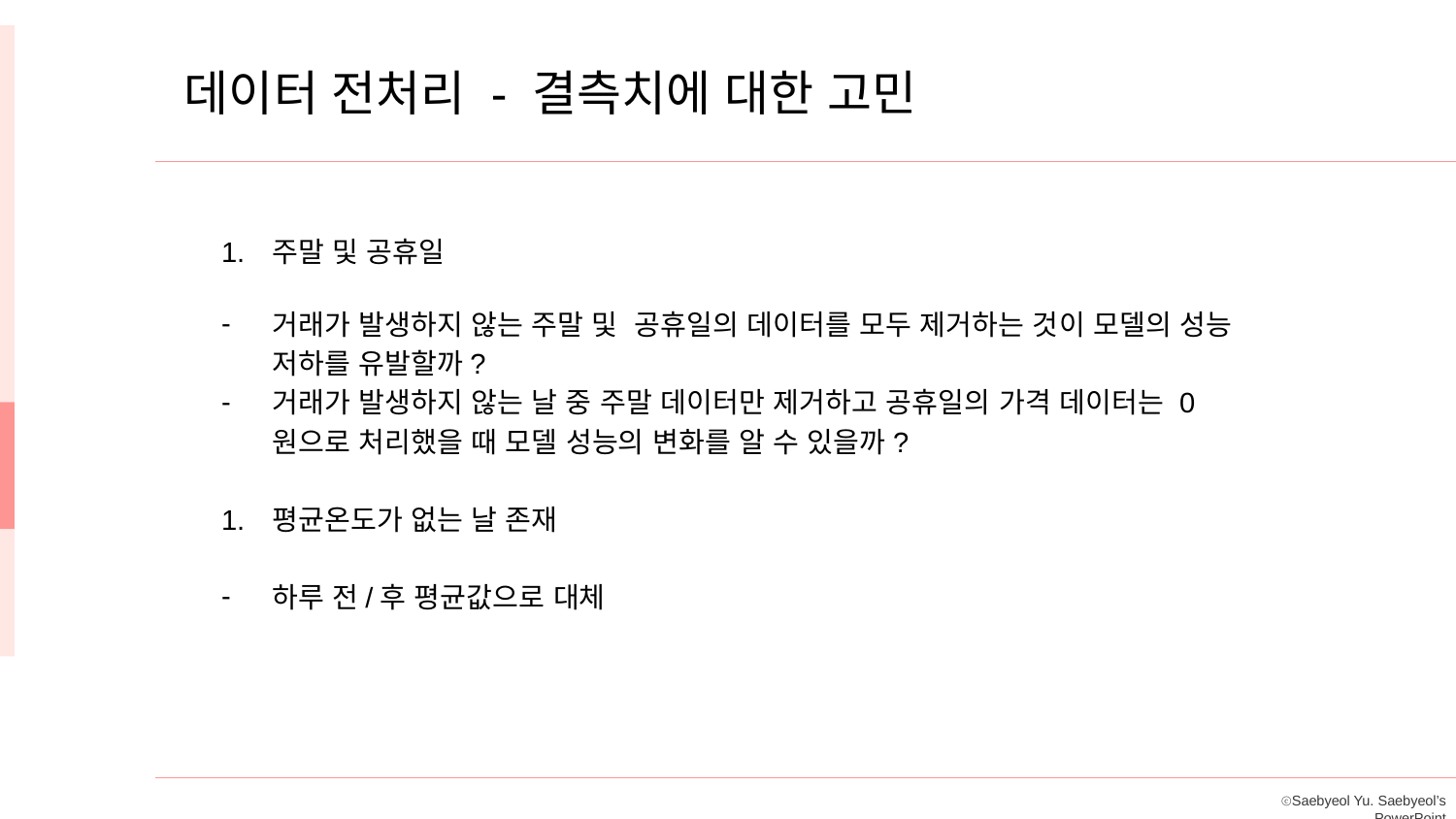

데이터 전처리 - 결측치에 대한 고민

주말 및 공휴일

거래가 발생하지 않는 주말 및  공휴일의 데이터를 모두 제거하는 것이 모델의 성능 저하를 유발할까?
거래가 발생하지 않는 날 중 주말 데이터만 제거하고 공휴일의 가격 데이터는 0원으로 처리했을 때 모델 성능의 변화를 알 수 있을까?

평균온도가 없는 날 존재

하루 전/후 평균값으로 대체